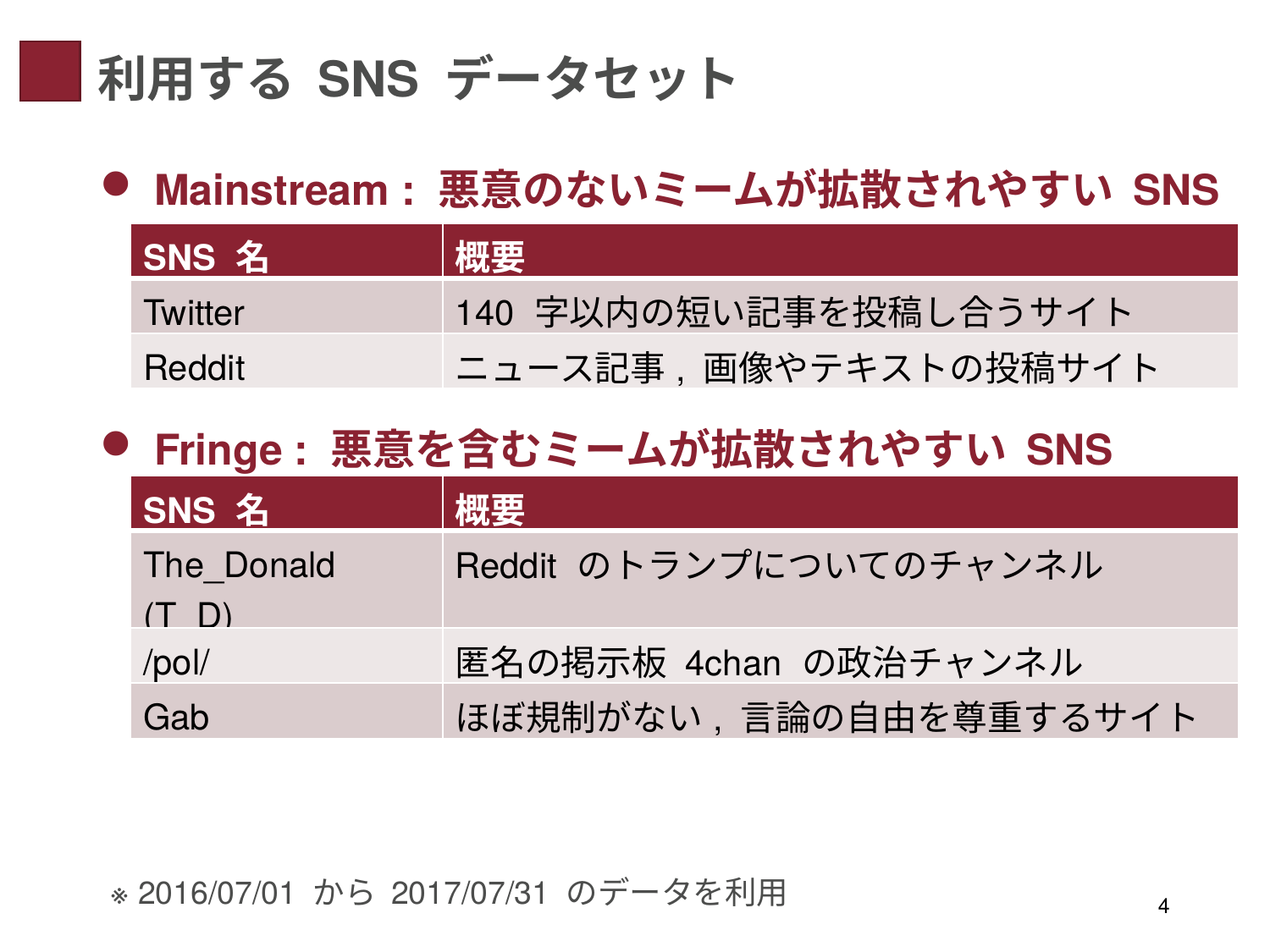

# 利用する SNS データセット
 Mainstream : 悪意のないミームが拡散されやすい SNS

 Fringe : 悪意を含むミームが拡散されやすい SNS

| SNS 名 | 概要 |
| --- | --- |
| Twitter | 140 字以内の短い記事を投稿し合うサイト |
| Reddit | ニュース記事, 画像やテキストの投稿サイト |
| SNS 名 | 概要 |
| --- | --- |
| The\_Donald (T\_D) | Reddit のトランプについてのチャンネル |
| /pol/ | 匿名の掲示板 4chan の政治チャンネル |
| Gab | ほぼ規制がない, 言論の自由を尊重するサイト |
※ 2016/07/01 から 2017/07/31 のデータを利用
4